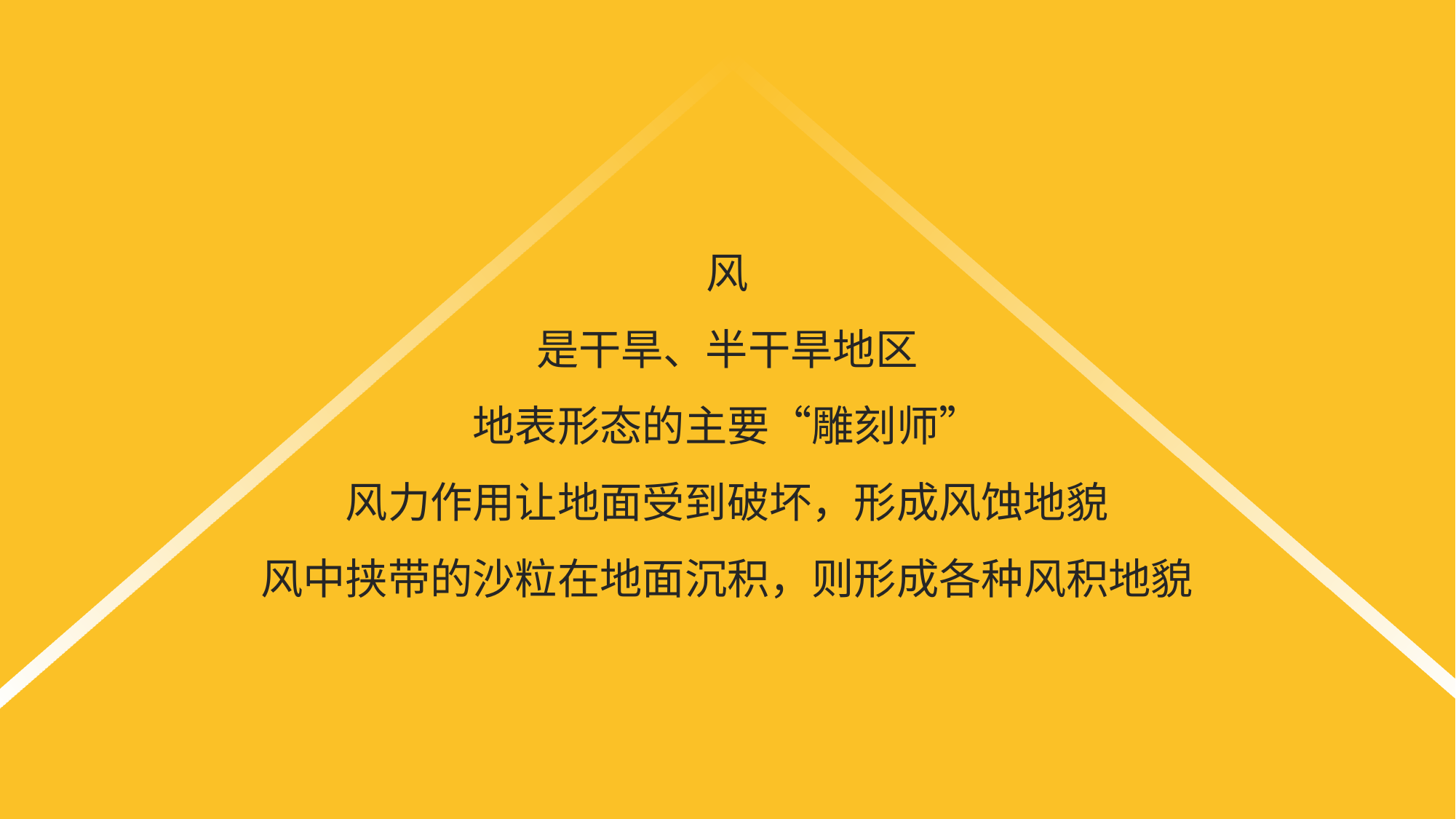

风
是干旱、半干旱地区
地表形态的主要“雕刻师”
风力作用让地面受到破坏，形成风蚀地貌
风中挟带的沙粒在地面沉积，则形成各种风积地貌